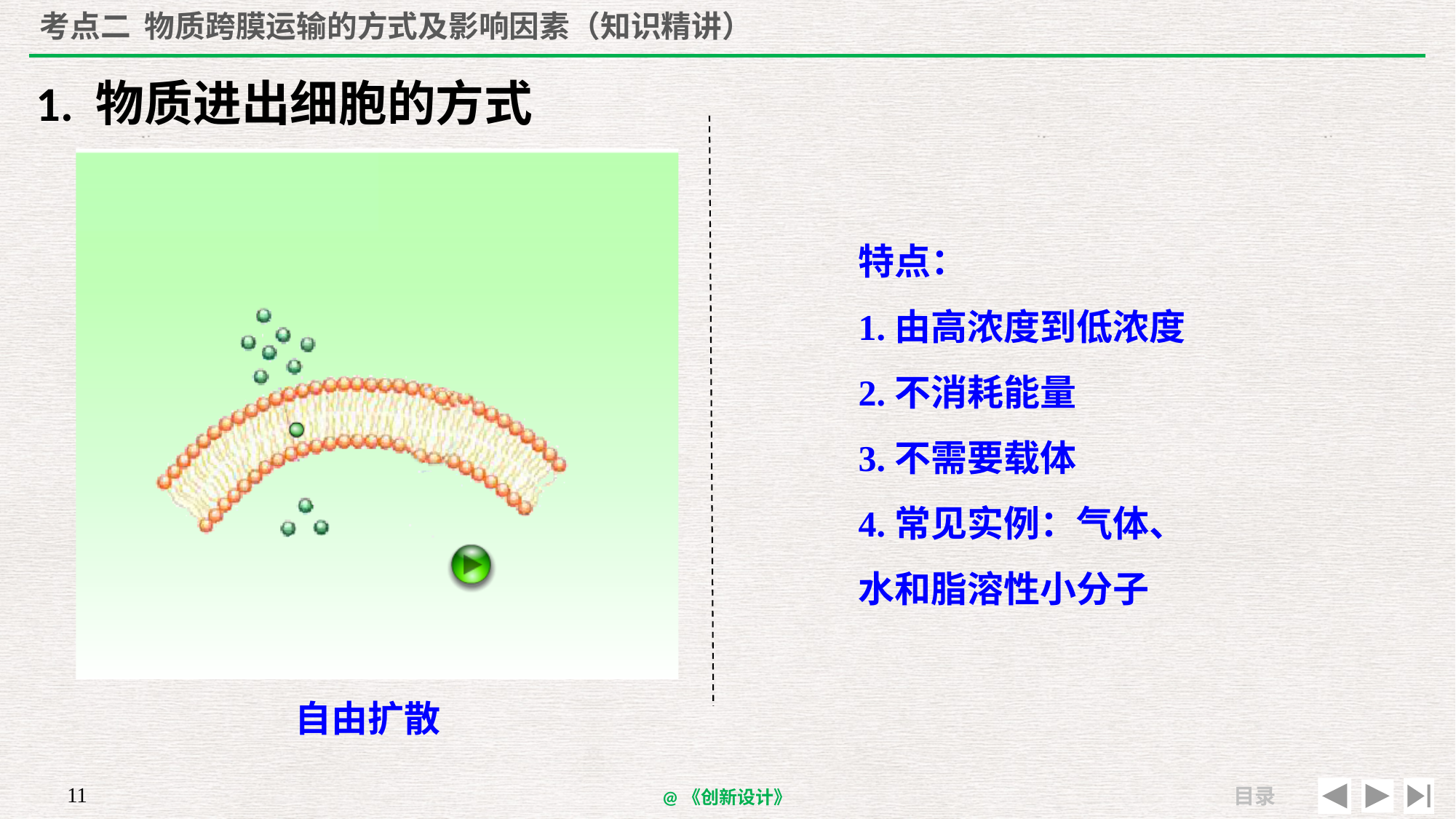

# 考点二  物质跨膜运输的方式及影响因素（知识精讲）
1. 物质进出细胞的方式
特点：
1.由高浓度到低浓度
2.不消耗能量
3.不需要载体
4.常见实例：气体、
水和脂溶性小分子
自由扩散